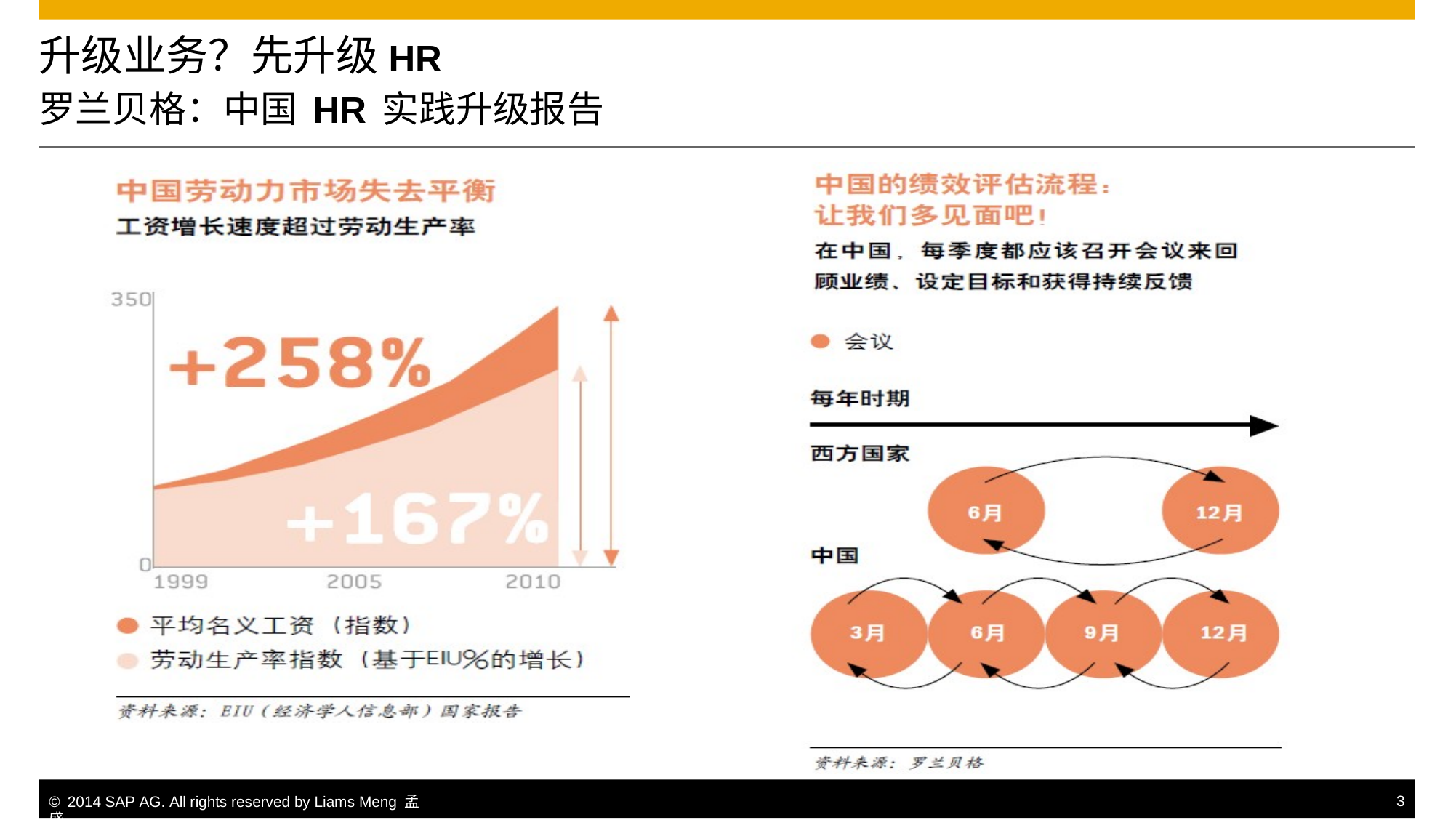

升级业务？先升级HR
罗兰贝格：中国HR实践升级报告

© 2014 SAP AG. All rights reserved by Liams Meng 孟盛.
3